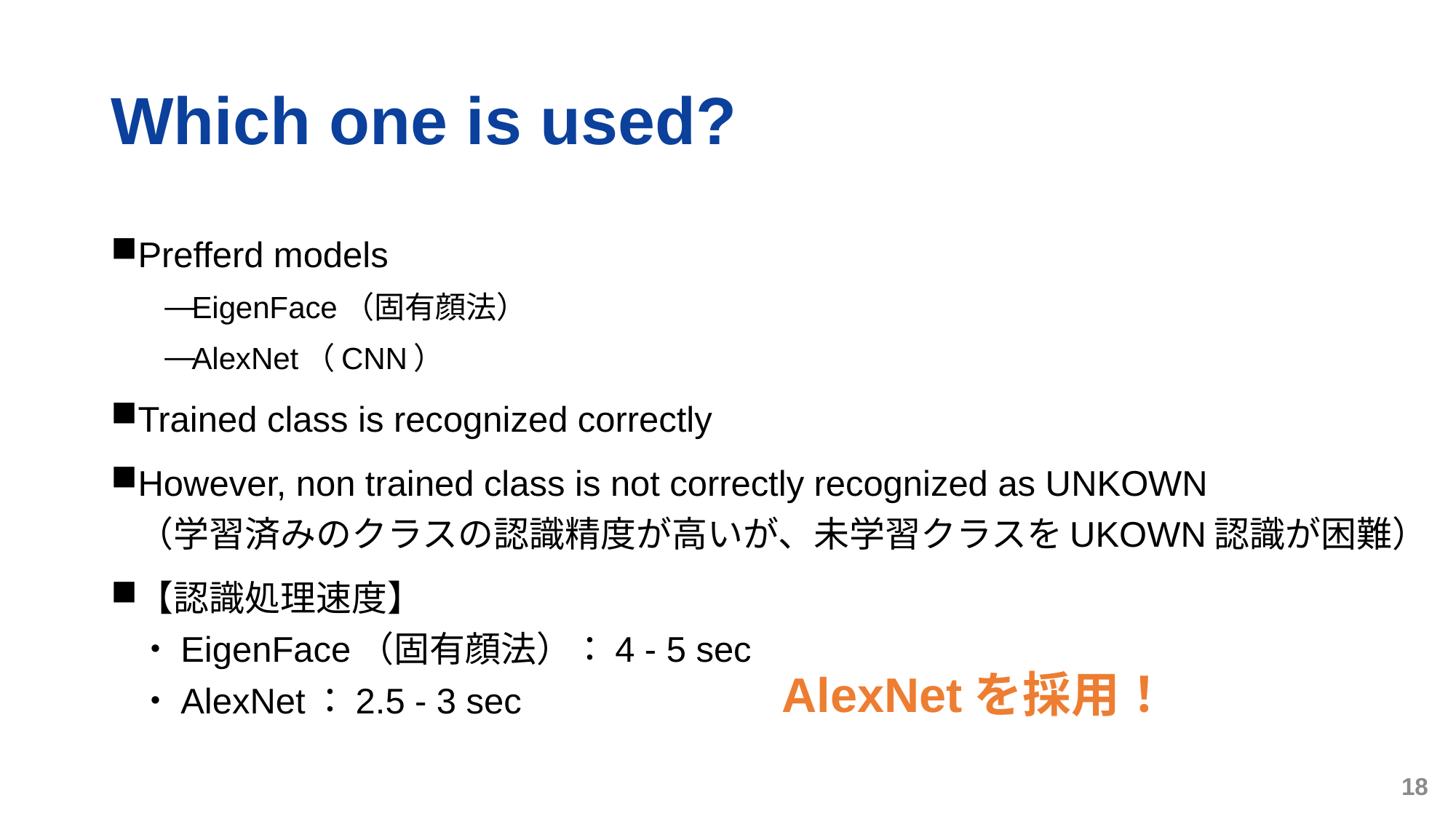

# Which one is used?
Prefferd models
EigenFace（固有顔法）
AlexNet（CNN）
Trained class is recognized correctly
However, non trained class is not correctly recognized as UNKOWN
（学習済みのクラスの認識精度が高いが、未学習クラスをUKOWN認識が困難）
【認識処理速度】
・EigenFace（固有顔法）：4 - 5 sec
・AlexNet：2.5 - 3 sec

AlexNetを採用！
18